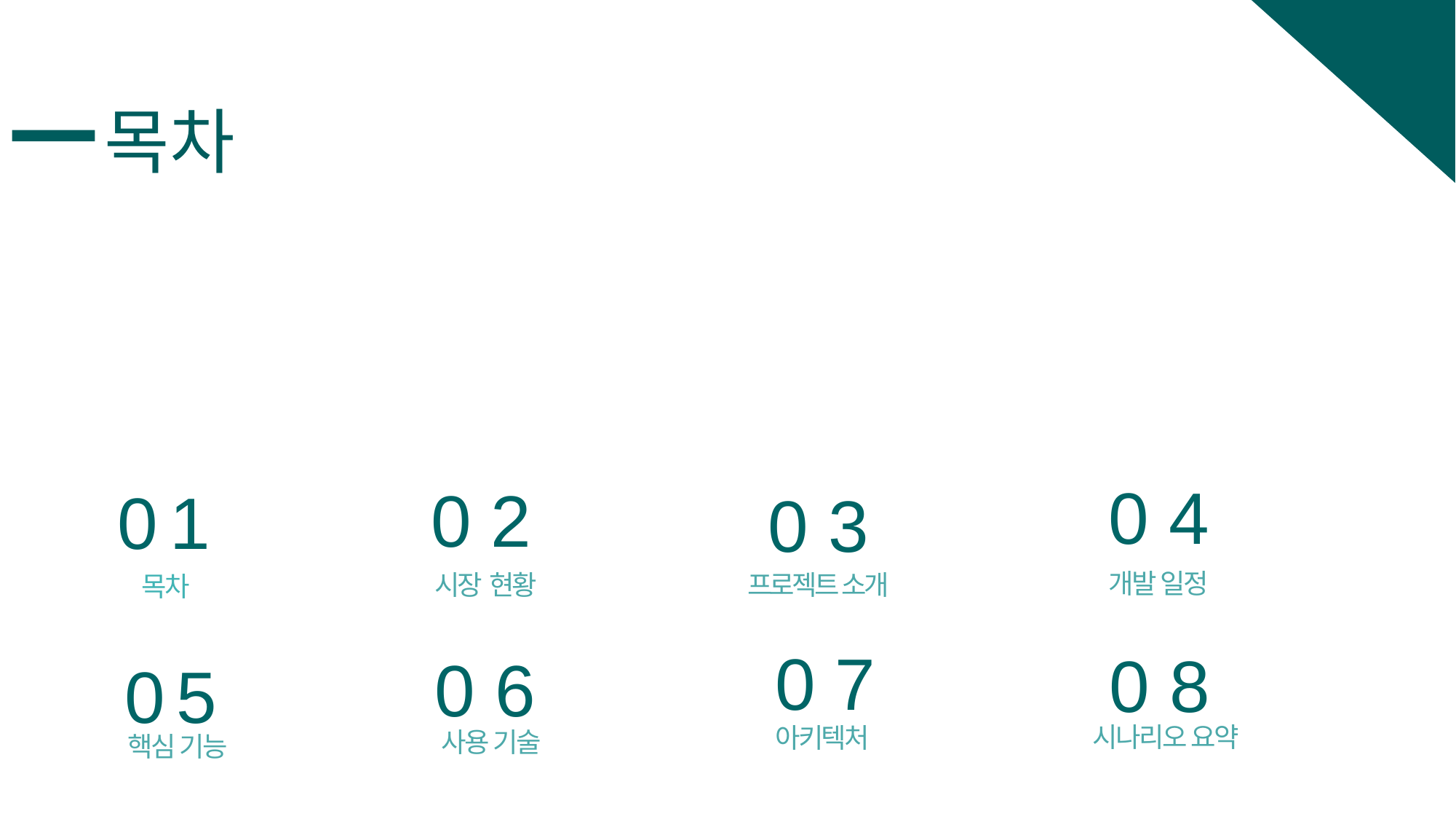

목차

02
01
03
04
개발 일정
시장  현황
프로젝트 소개
목차
05

07
08
06
시나리오 요약
아키텍처
사용 기술
핵심 기능
2